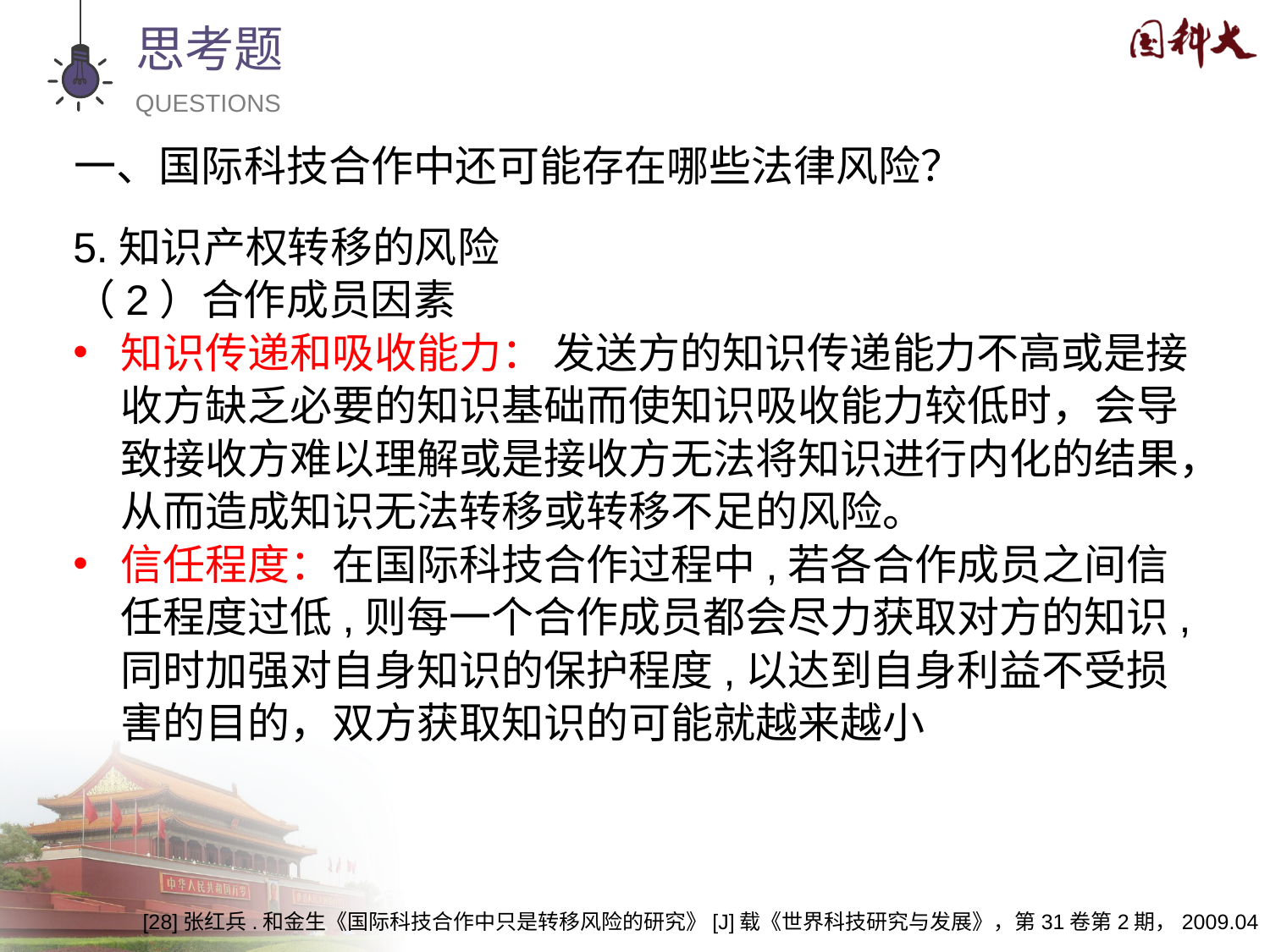

思考题
QUESTIONS
一、国际科技合作中还可能存在哪些法律风险？
5.知识产权转移的风险
（2）合作成员因素
知识传递和吸收能力： 发送方的知识传递能力不高或是接收方缺乏必要的知识基础而使知识吸收能力较低时，会导致接收方难以理解或是接收方无法将知识进行内化的结果，从而造成知识无法转移或转移不足的风险。
信任程度：在国际科技合作过程中,若各合作成员之间信任程度过低,则每一个合作成员都会尽力获取对方的知识,同时加强对自身知识的保护程度,以达到自身利益不受损害的目的，双方获取知识的可能就越来越小
[28]张红兵.和金生《国际科技合作中只是转移风险的研究》[J]载《世界科技研究与发展》，第31卷第2期，2009.04